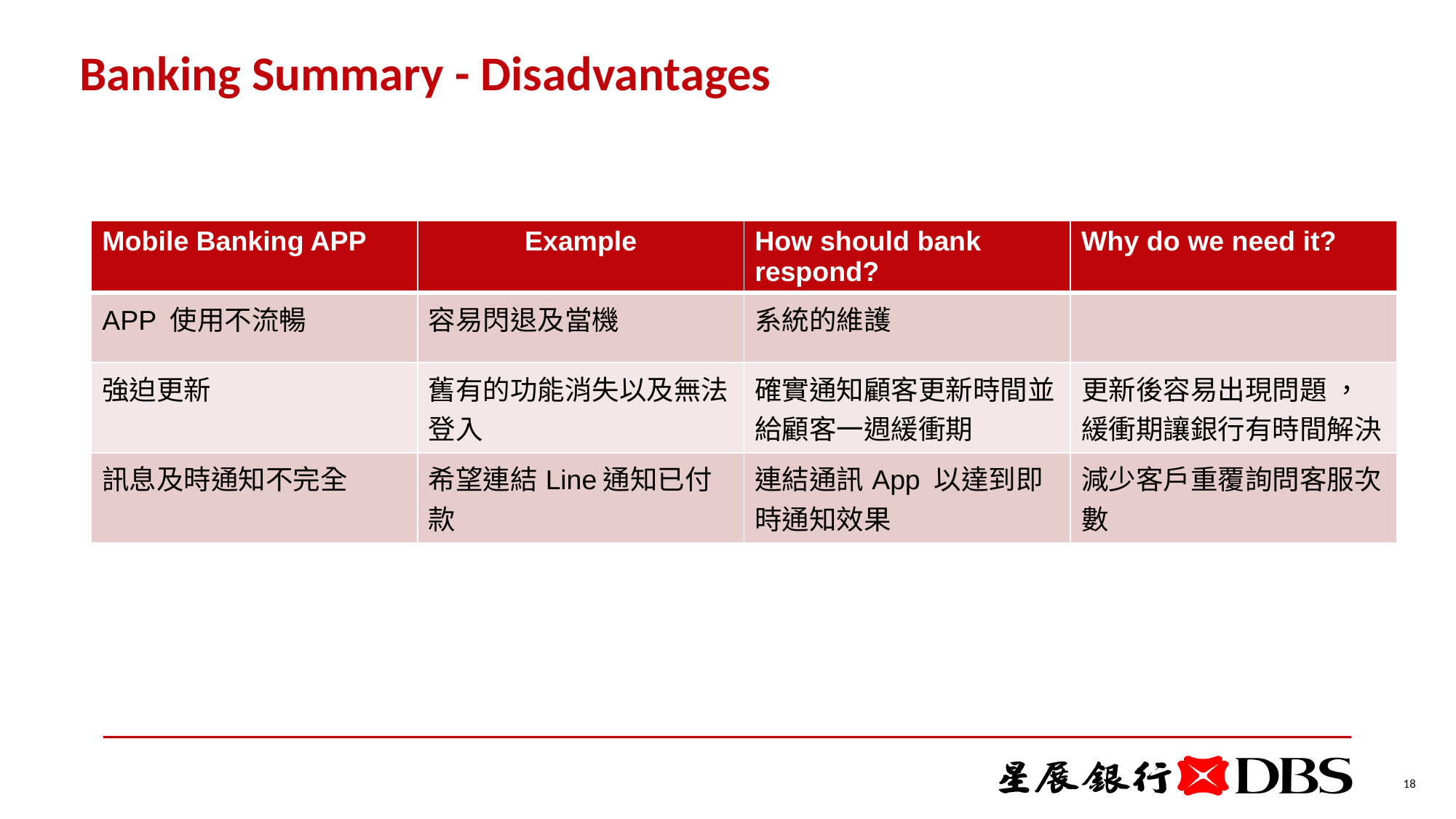

# Banking Summary - Disadvantages
| Mobile Banking APP | Example | How should bank respond? | Why do we need it? |
| --- | --- | --- | --- |
| APP 使用不流暢 | 容易閃退及當機 | 系統的維護 |  |
| 強迫更新 | 舊有的功能消失以及無法登入 | 確實通知顧客更新時間並給顧客一週緩衝期 | 更新後容易出現問題 ，緩衝期讓銀行有時間解決 |
| 訊息及時通知不完全 | 希望連結Line通知已付款 | 連結通訊App 以達到即時通知效果 | 減少客戶重覆詢問客服次數 |
18